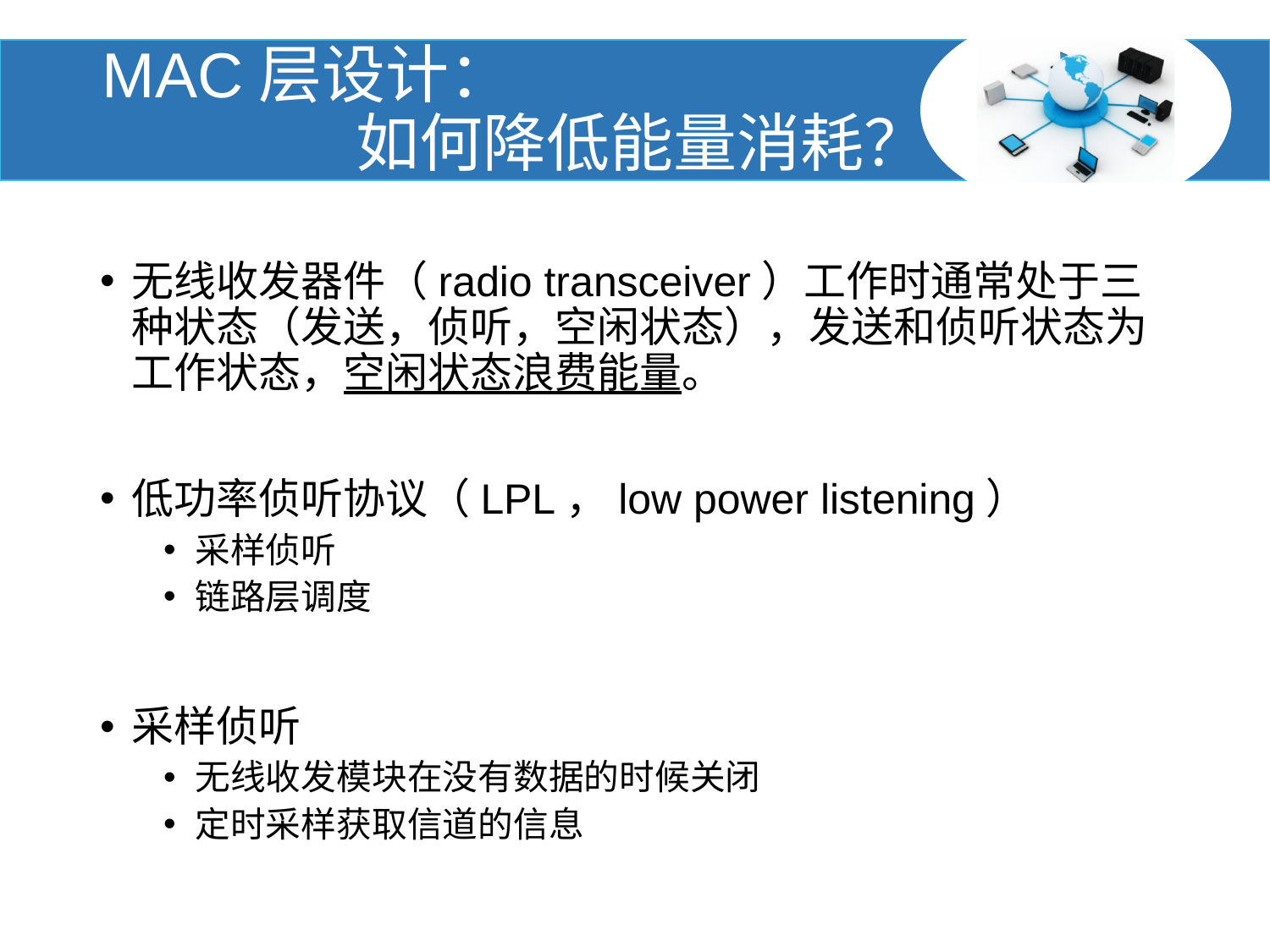

#
MAC层设计：
		如何降低能量消耗？
无线收发器件（radio transceiver）工作时通常处于三种状态（发送，侦听，空闲状态），发送和侦听状态为工作状态，空闲状态浪费能量。

低功率侦听协议（LPL，low power listening）
采样侦听
链路层调度

采样侦听
无线收发模块在没有数据的时候关闭
定时采样获取信道的信息